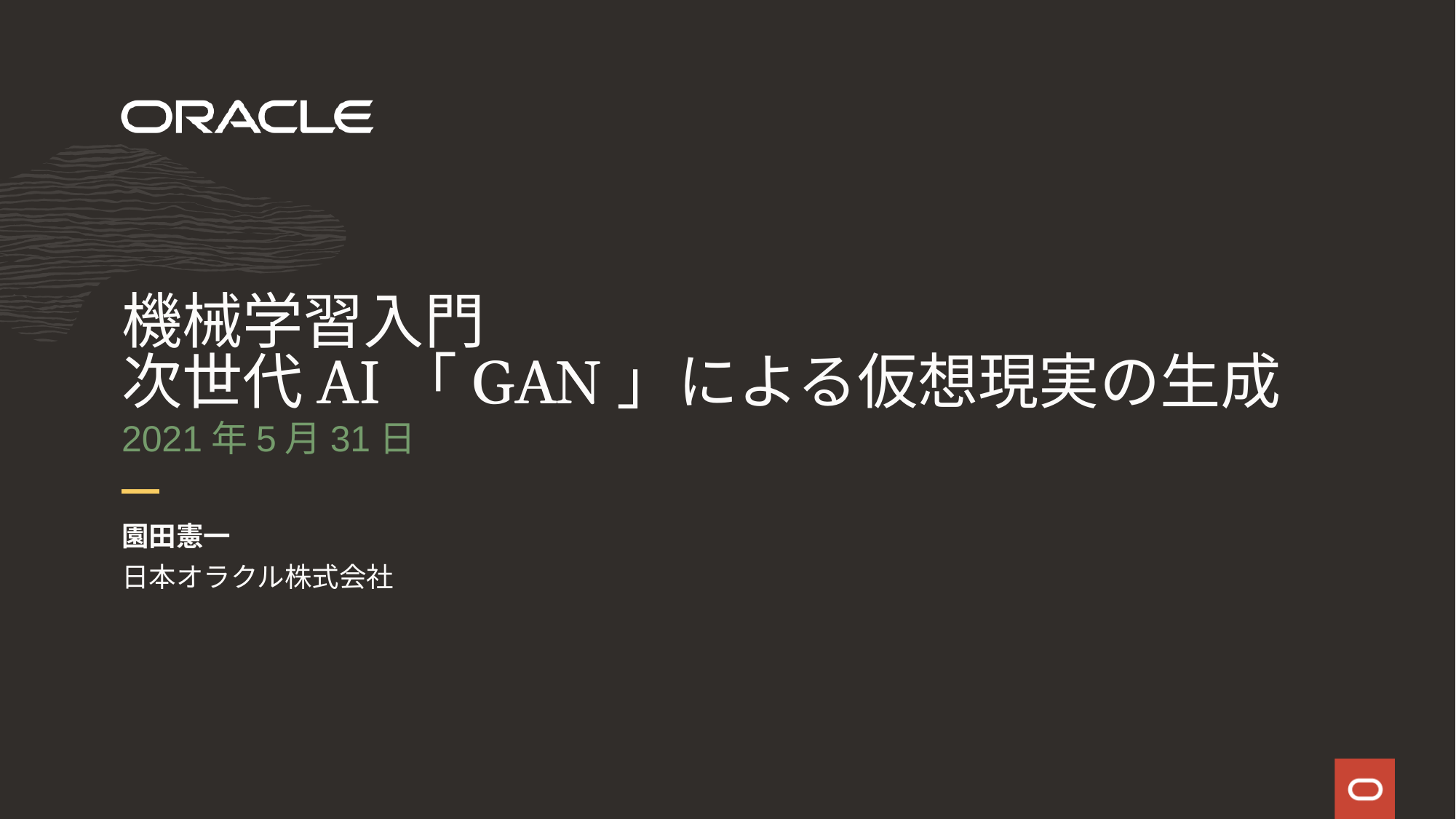

# 機械学習入門 次世代AI「GAN」による仮想現実の生成
2021年5月31日
園田憲一
日本オラクル株式会社